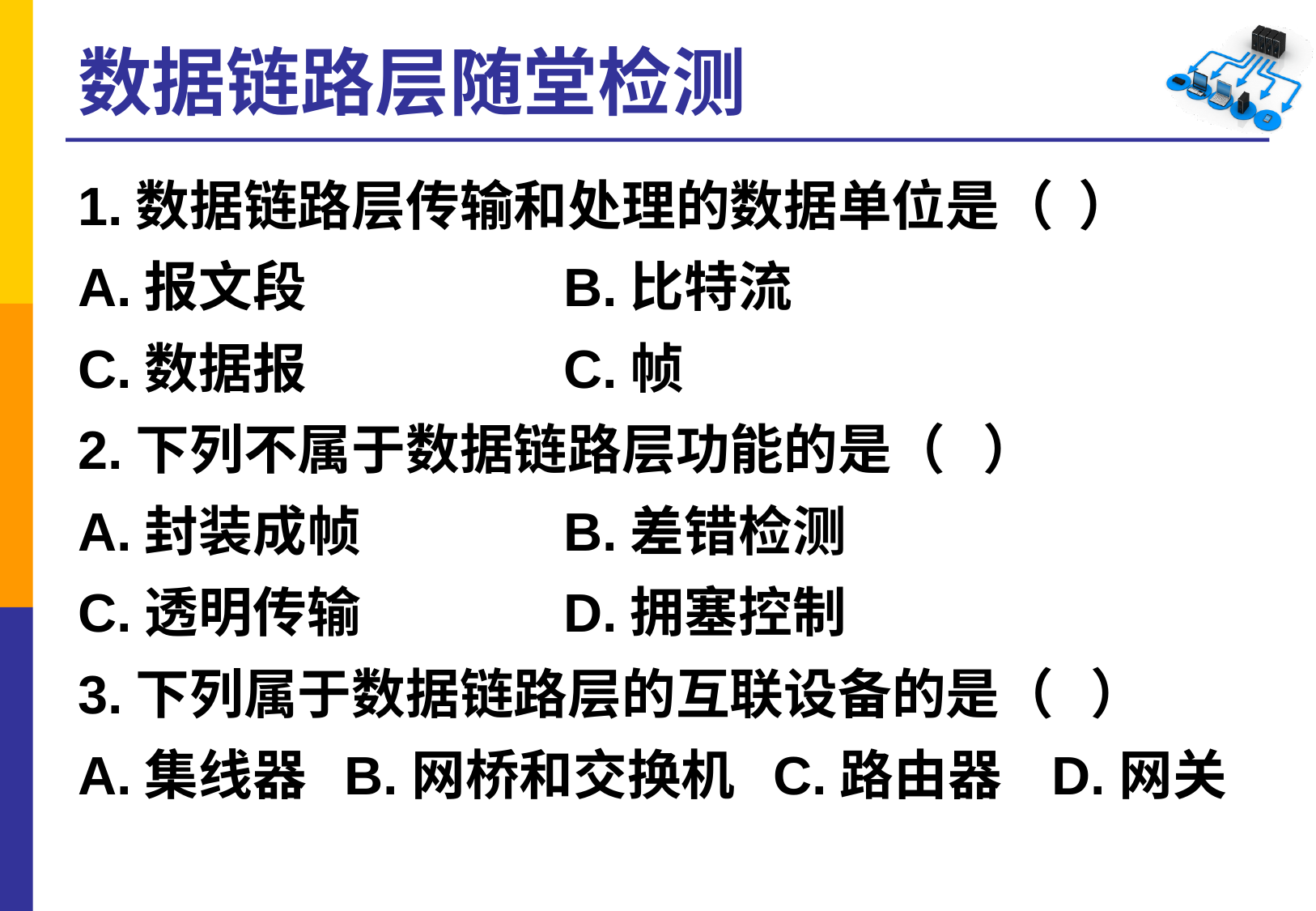

# 数据链路层随堂检测
1.数据链路层传输和处理的数据单位是（  ）
A.报文段			B.比特流
C.数据报			C.帧
2.下列不属于数据链路层功能的是（   ）
A.封装成帧		B.差错检测
C.透明传输		D.拥塞控制
3.下列属于数据链路层的互联设备的是（   ）
A.集线器  B.网桥和交换机  C.路由器   D.网关